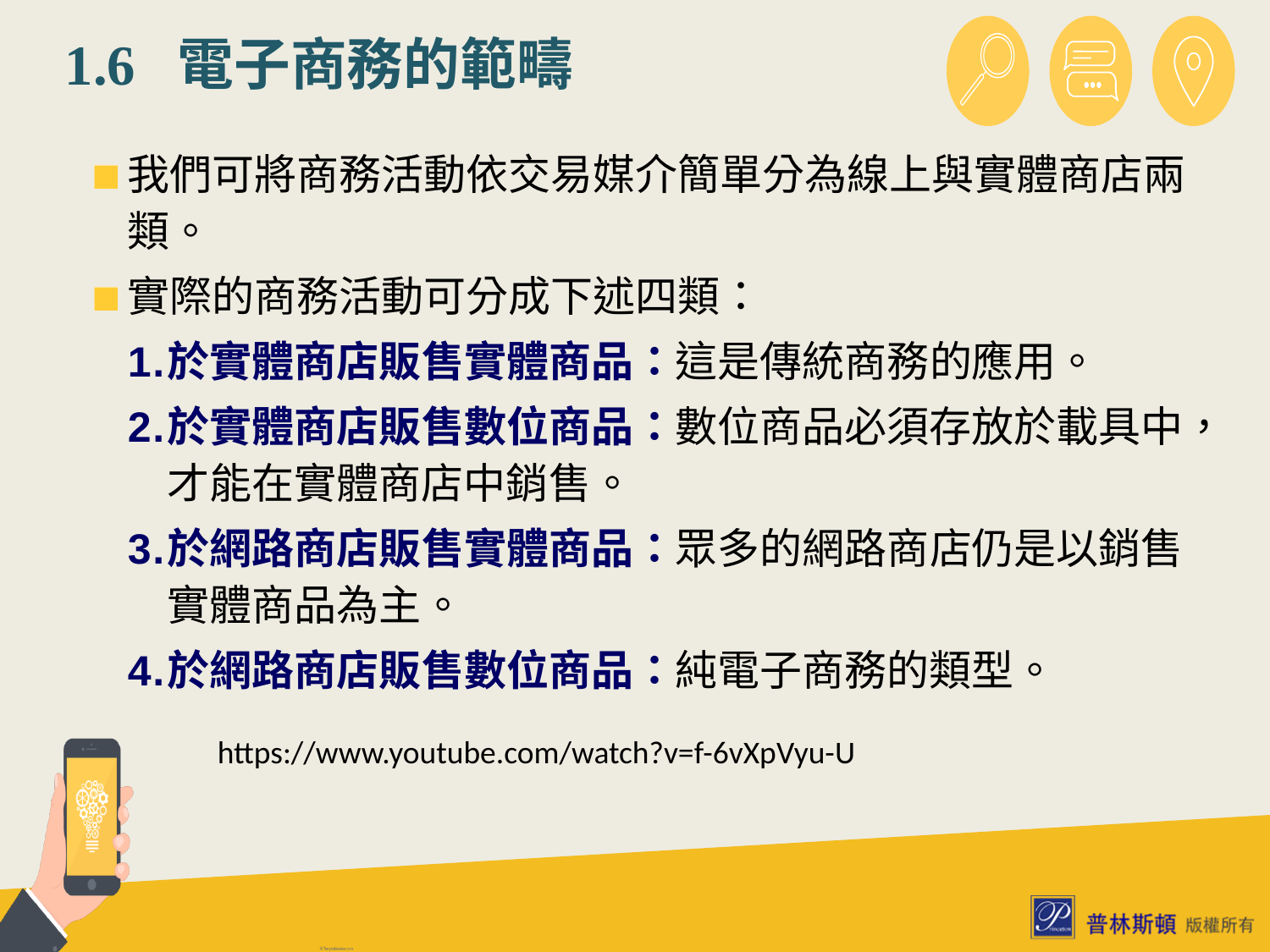

# 1.6  電子商務的範疇
我們可將商務活動依交易媒介簡單分為線上與實體商店兩類。
實際的商務活動可分成下述四類：
於實體商店販售實體商品：這是傳統商務的應用。
於實體商店販售數位商品：數位商品必須存放於載具中，才能在實體商店中銷售。
於網路商店販售實體商品：眾多的網路商店仍是以銷售實體商品為主。
於網路商店販售數位商品：純電子商務的類型。
https://www.youtube.com/watch?v=f-6vXpVyu-U